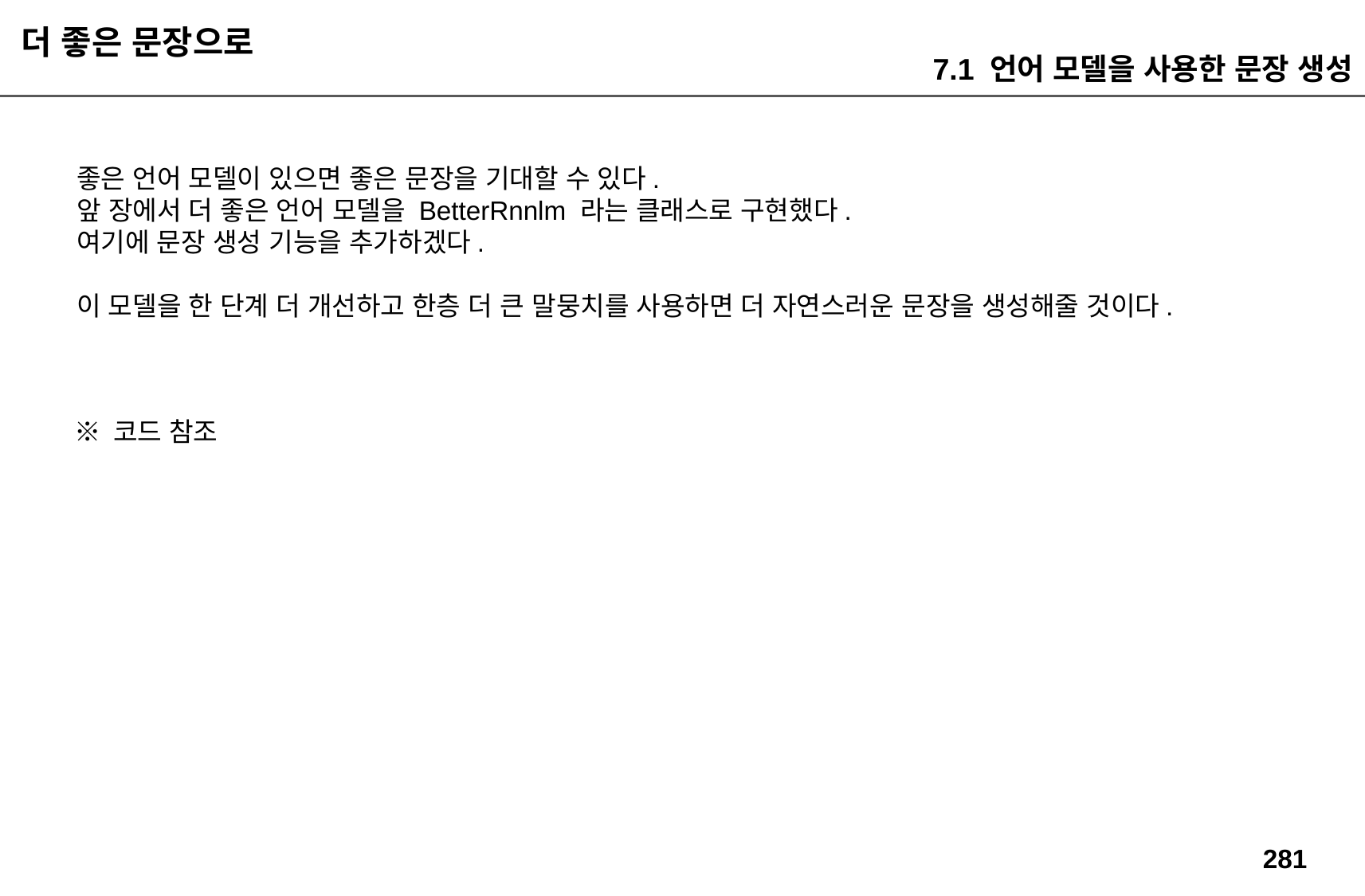

더 좋은 문장으로
7.1 언어 모델을 사용한 문장 생성
좋은 언어 모델이 있으면 좋은 문장을 기대할 수 있다.
앞 장에서 더 좋은 언어 모델을 BetterRnnlm 라는 클래스로 구현했다.
여기에 문장 생성 기능을 추가하겠다.

이 모델을 한 단계 더 개선하고 한층 더 큰 말뭉치를 사용하면 더 자연스러운 문장을 생성해줄 것이다.
※ 코드 참조